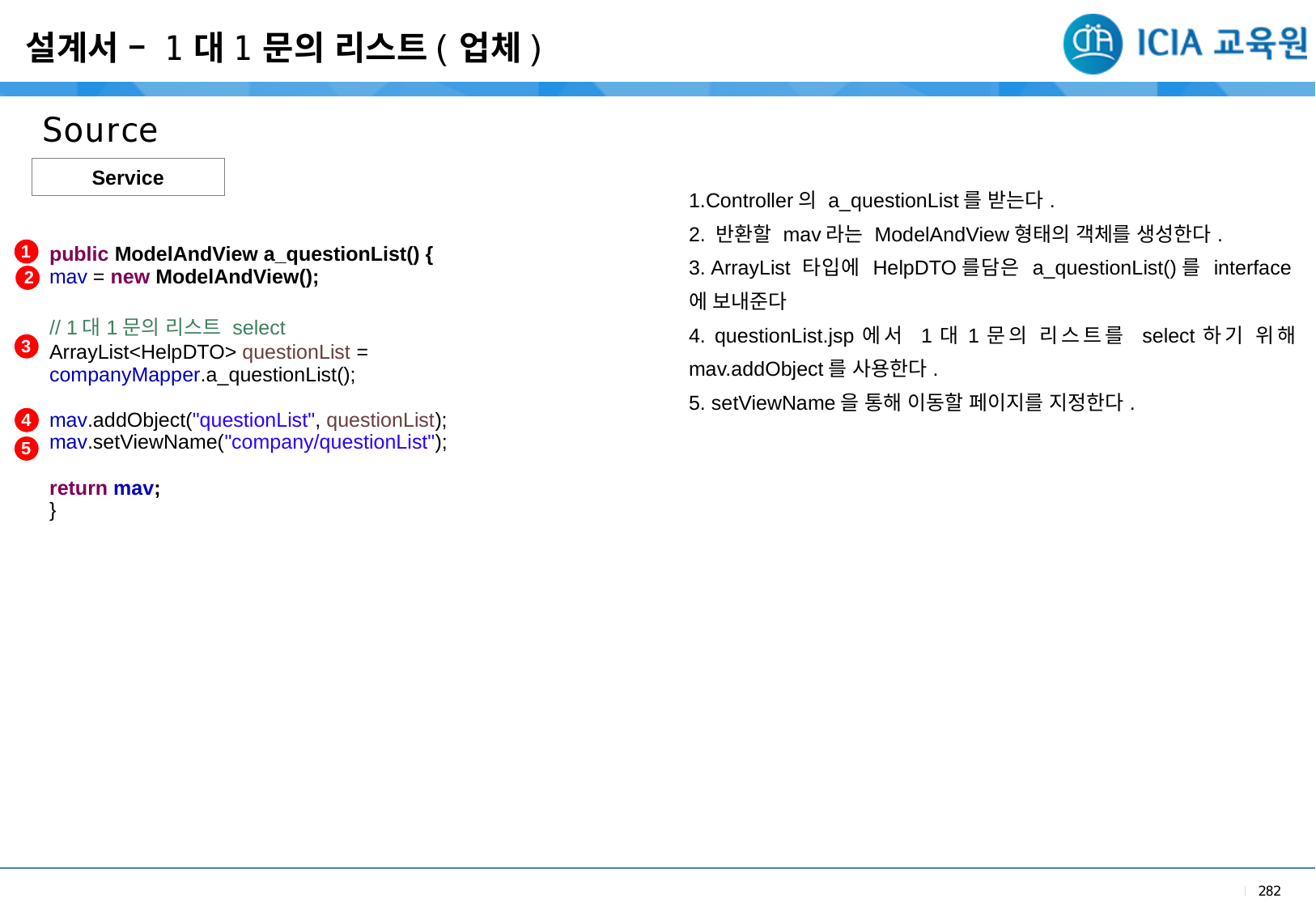

설계서 – 1대1문의 리스트(업체)
|  |
| --- |
| 1.Controller의 a\_questionList를 받는다. 2. 반환할 mav라는 ModelAndView형태의 객체를 생성한다. 3. ArrayList 타입에 HelpDTO를담은 a\_questionList()를 interface에 보내준다 4. questionList.jsp에서 1대1문의 리스트를 select하기 위해 mav.addObject를 사용한다. 5. setViewName을 통해 이동할 페이지를 지정한다. |
Source
|  |
| --- |
| public ModelAndView a\_questionList() { mav = new ModelAndView(); // 1대1문의 리스트 select ArrayList<HelpDTO> questionList = companyMapper.a\_questionList(); mav.addObject("questionList", questionList); mav.setViewName("company/questionList"); return mav; } |
|  |
Service
1

2

3

4

5